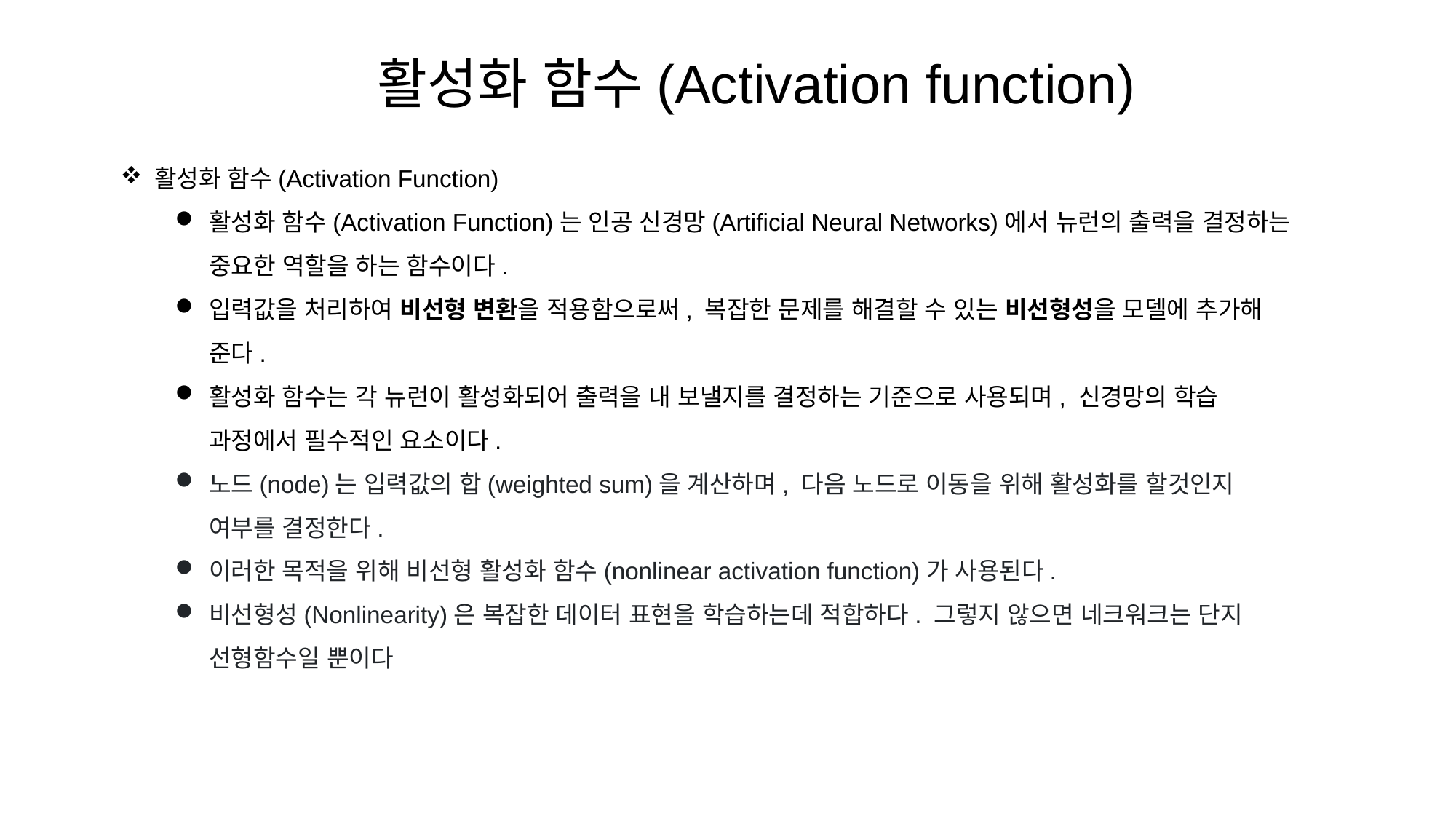

활성화 함수(Activation function)
활성화 함수(Activation Function)
활성화 함수(Activation Function)는 인공 신경망(Artificial Neural Networks)에서 뉴런의 출력을 결정하는 중요한 역할을 하는 함수이다.
입력값을 처리하여 비선형 변환을 적용함으로써, 복잡한 문제를 해결할 수 있는 비선형성을 모델에 추가해 준다.
활성화 함수는 각 뉴런이 활성화되어 출력을 내 보낼지를 결정하는 기준으로 사용되며, 신경망의 학습 과정에서 필수적인 요소이다.
노드(node)는 입력값의 합(weighted sum)을 계산하며, 다음 노드로 이동을 위해 활성화를 할것인지 여부를 결정한다.
이러한 목적을 위해 비선형 활성화 함수(nonlinear activation function)가 사용된다.
비선형성(Nonlinearity)은 복잡한 데이터 표현을 학습하는데 적합하다. 그렇지 않으면 네크워크는 단지 선형함수일 뿐이다